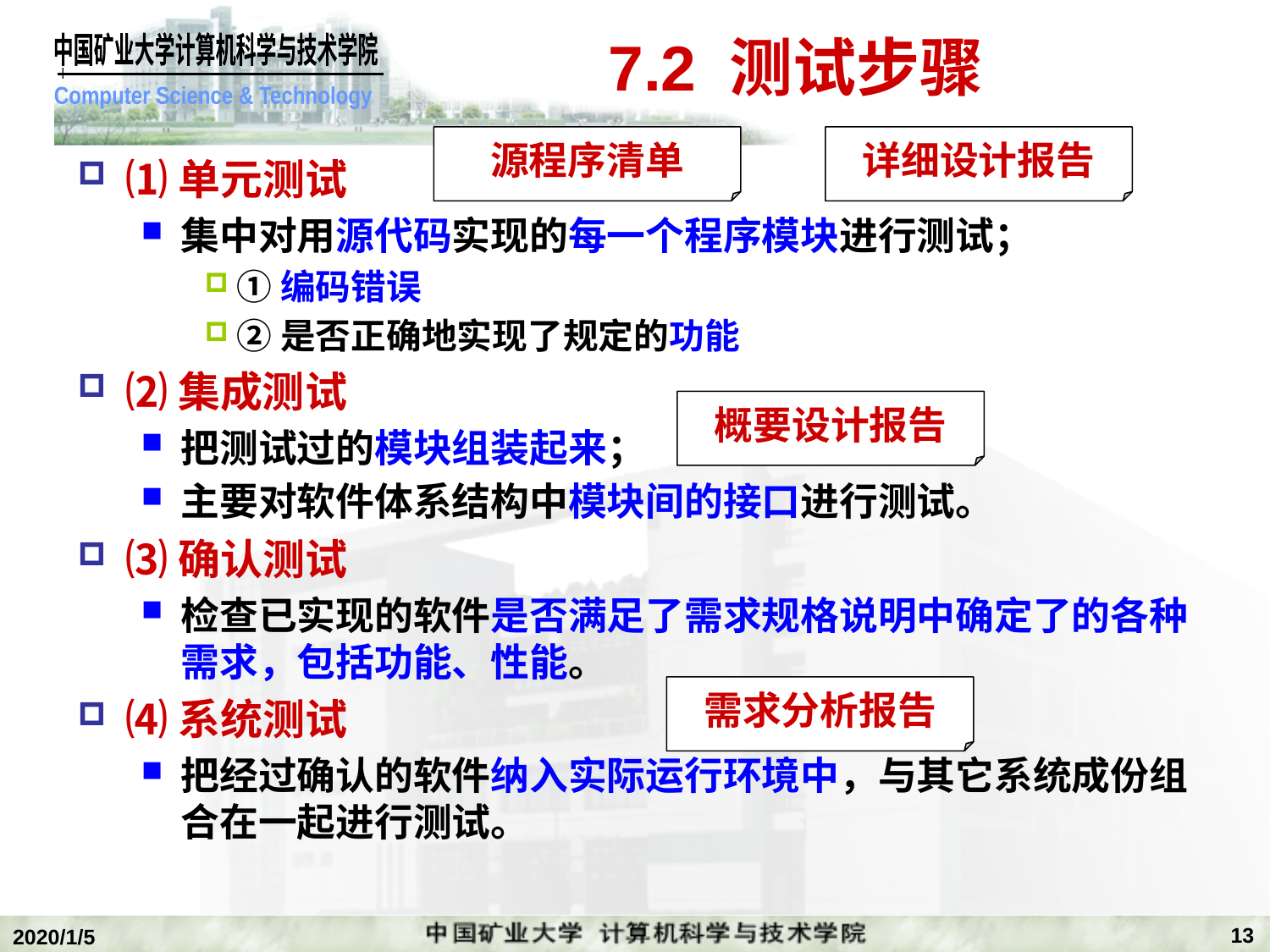

# 7.2 测试步骤
源程序清单
详细设计报告
⑴单元测试
集中对用源代码实现的每一个程序模块进行测试；
①编码错误
②是否正确地实现了规定的功能
⑵集成测试
把测试过的模块组装起来；
主要对软件体系结构中模块间的接口进行测试。
⑶确认测试
检查已实现的软件是否满足了需求规格说明中确定了的各种需求，包括功能、性能。
⑷系统测试
把经过确认的软件纳入实际运行环境中，与其它系统成份组合在一起进行测试。
概要设计报告
需求分析报告
13
2020/1/5